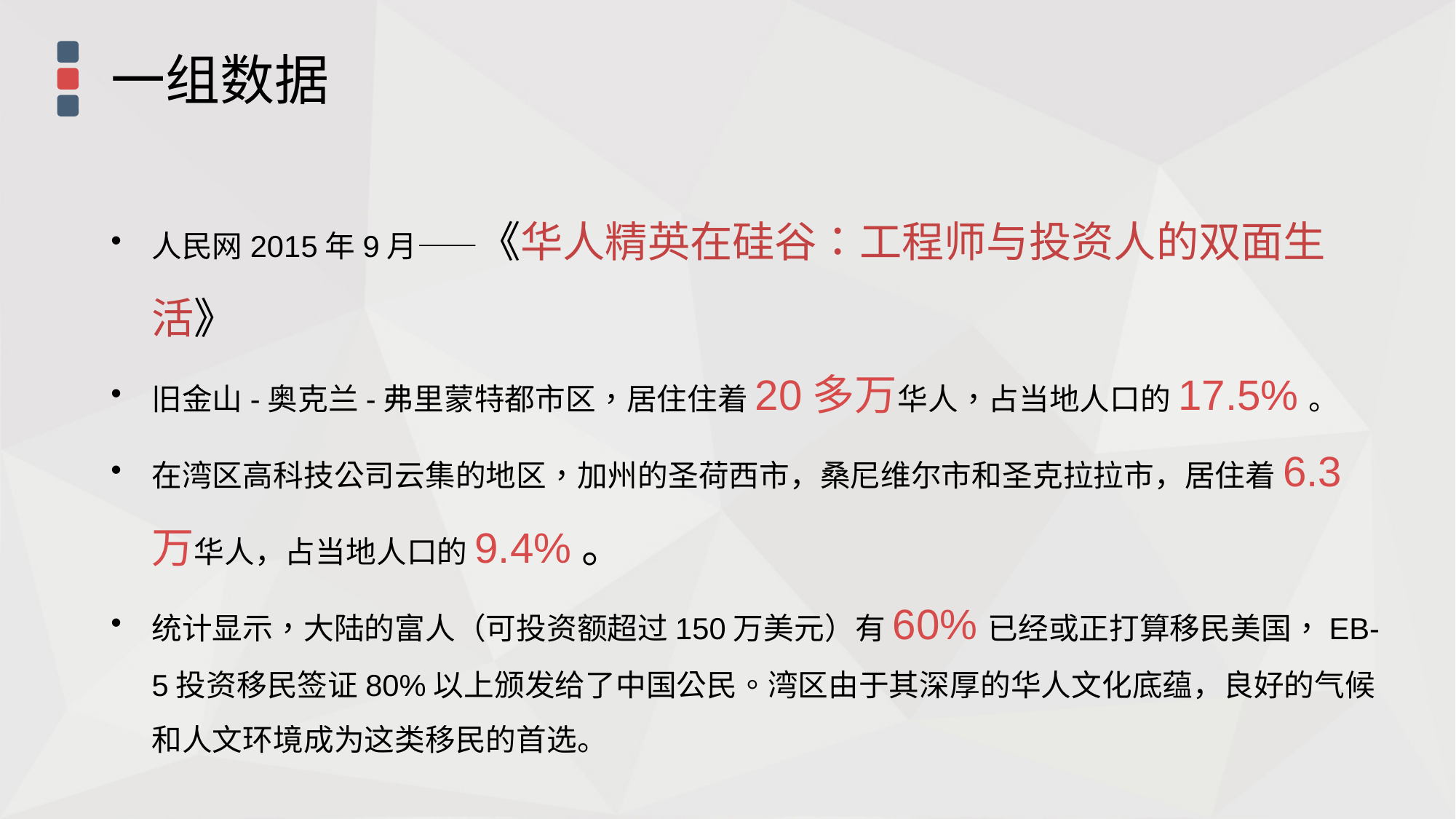

一组数据
人民网2015年9月——《华人精英在硅谷：工程师与投资人的双面生活》
旧金山-奥克兰-弗里蒙特都市区，居住住着20多万华人，占当地人口的17.5%。
在湾区高科技公司云集的地区，加州的圣荷西市，桑尼维尔市和圣克拉拉市，居住着6.3万华人，占当地人口的9.4%。
统计显示，大陆的富人（可投资额超过150万美元）有60%已经或正打算移民美国，EB-5投资移民签证80%以上颁发给了中国公民。湾区由于其深厚的华人文化底蕴，良好的气候和人文环境成为这类移民的首选。